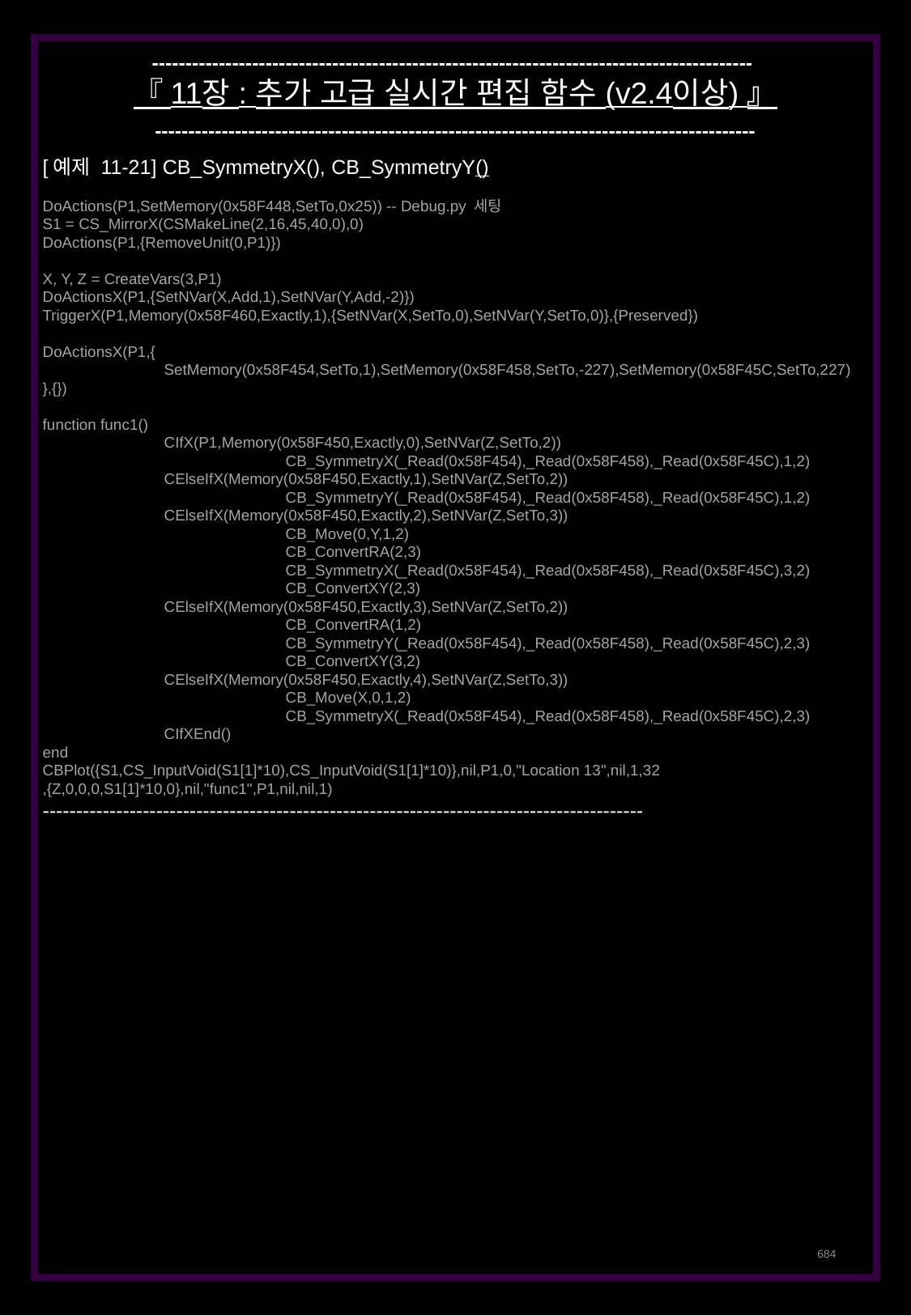

------------------------------------------------------------------------------------------
『 11장 : 추가 고급 실시간 편집 함수 (v2.4이상) 』
------------------------------------------------------------------------------------------
[예제 11-21] CB_SymmetryX(), CB_SymmetryY()

DoActions(P1,SetMemory(0x58F448,SetTo,0x25)) -- Debug.py 세팅
S1 = CS_MirrorX(CSMakeLine(2,16,45,40,0),0)
DoActions(P1,{RemoveUnit(0,P1)})

X, Y, Z = CreateVars(3,P1)
DoActionsX(P1,{SetNVar(X,Add,1),SetNVar(Y,Add,-2)})
TriggerX(P1,Memory(0x58F460,Exactly,1),{SetNVar(X,SetTo,0),SetNVar(Y,SetTo,0)},{Preserved})

DoActionsX(P1,{
	SetMemory(0x58F454,SetTo,1),SetMemory(0x58F458,SetTo,-227),SetMemory(0x58F45C,SetTo,227)
},{})

function func1()
	CIfX(P1,Memory(0x58F450,Exactly,0),SetNVar(Z,SetTo,2))
		CB_SymmetryX(_Read(0x58F454),_Read(0x58F458),_Read(0x58F45C),1,2)
	CElseIfX(Memory(0x58F450,Exactly,1),SetNVar(Z,SetTo,2))
		CB_SymmetryY(_Read(0x58F454),_Read(0x58F458),_Read(0x58F45C),1,2)
	CElseIfX(Memory(0x58F450,Exactly,2),SetNVar(Z,SetTo,3))
		CB_Move(0,Y,1,2)
		CB_ConvertRA(2,3)
		CB_SymmetryX(_Read(0x58F454),_Read(0x58F458),_Read(0x58F45C),3,2)
		CB_ConvertXY(2,3)
	CElseIfX(Memory(0x58F450,Exactly,3),SetNVar(Z,SetTo,2))
		CB_ConvertRA(1,2)
		CB_SymmetryY(_Read(0x58F454),_Read(0x58F458),_Read(0x58F45C),2,3)
		CB_ConvertXY(3,2)
	CElseIfX(Memory(0x58F450,Exactly,4),SetNVar(Z,SetTo,3))
		CB_Move(X,0,1,2)
		CB_SymmetryX(_Read(0x58F454),_Read(0x58F458),_Read(0x58F45C),2,3)
	CIfXEnd()
end
CBPlot({S1,CS_InputVoid(S1[1]*10),CS_InputVoid(S1[1]*10)},nil,P1,0,"Location 13",nil,1,32
,{Z,0,0,0,S1[1]*10,0},nil,"func1",P1,nil,nil,1)
------------------------------------------------------------------------------------------
684